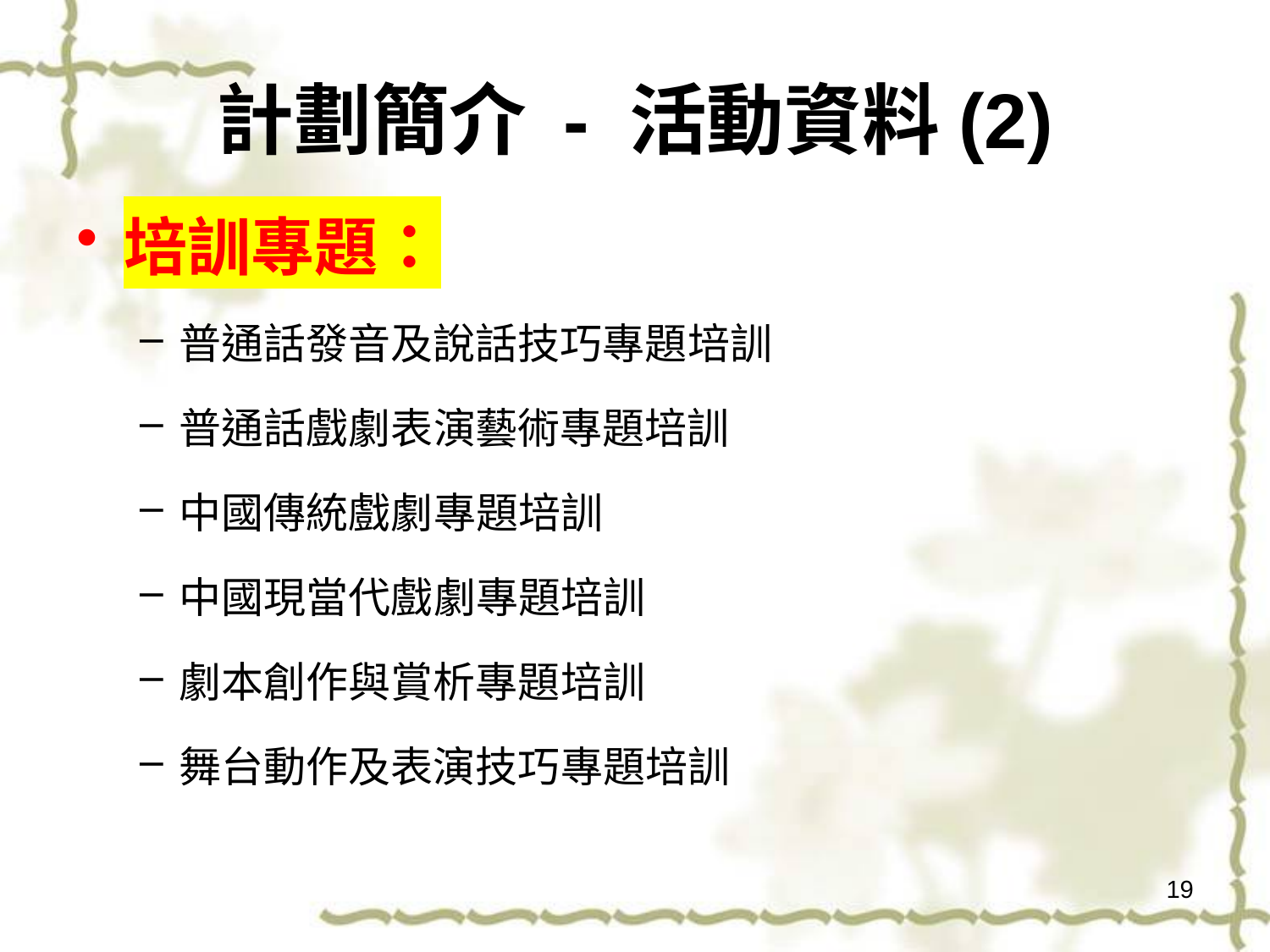

# 計劃簡介 - 活動資料(2)
培訓專題：
普通話發音及說話技巧專題培訓
普通話戲劇表演藝術專題培訓
中國傳統戲劇專題培訓
中國現當代戲劇專題培訓
劇本創作與賞析專題培訓
舞台動作及表演技巧專題培訓
19